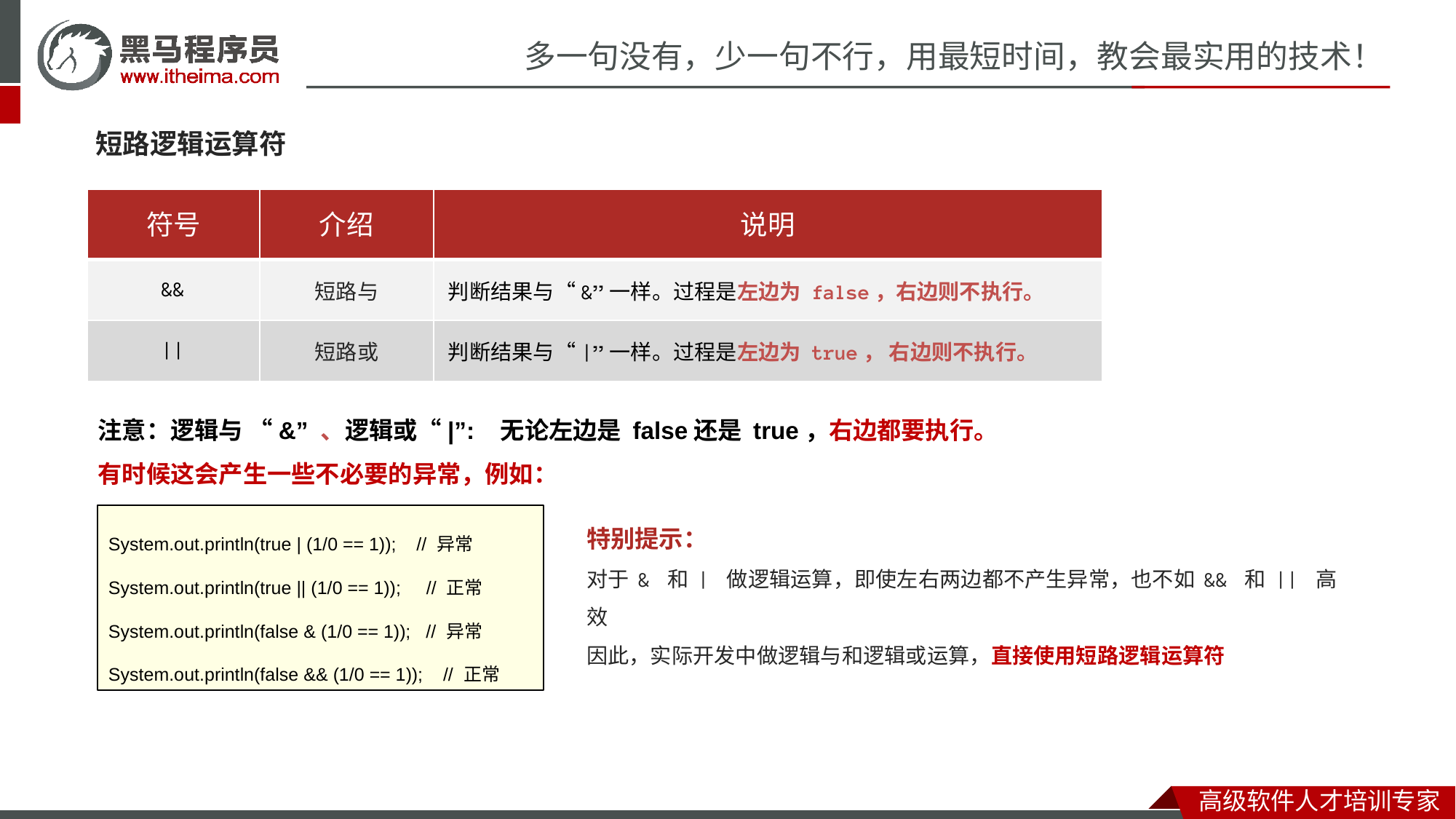

短路逻辑运算符
| 符号 | 介绍 | 说明 |
| --- | --- | --- |
| && | 短路与 | 判断结果与“&”一样。过程是左边为 false，右边则不执行。 |
| || | 短路或 | 判断结果与“|”一样。过程是左边为 true， 右边则不执行。 |
注意：逻辑与 “&” 、逻辑或“|”:   无论左边是 false还是 true，右边都要执行。
有时候这会产生一些不必要的异常，例如：

System.out.println(true | (1/0 == 1));    // 异常
System.out.println(true || (1/0 == 1));     // 正常
System.out.println(false & (1/0 == 1));   // 异常
System.out.println(false && (1/0 == 1));    // 正常
特别提示：
对于 & 和 | 做逻辑运算，即使左右两边都不产生异常，也不如 && 和 || 高效
因此，实际开发中做逻辑与和逻辑或运算，直接使用短路逻辑运算符